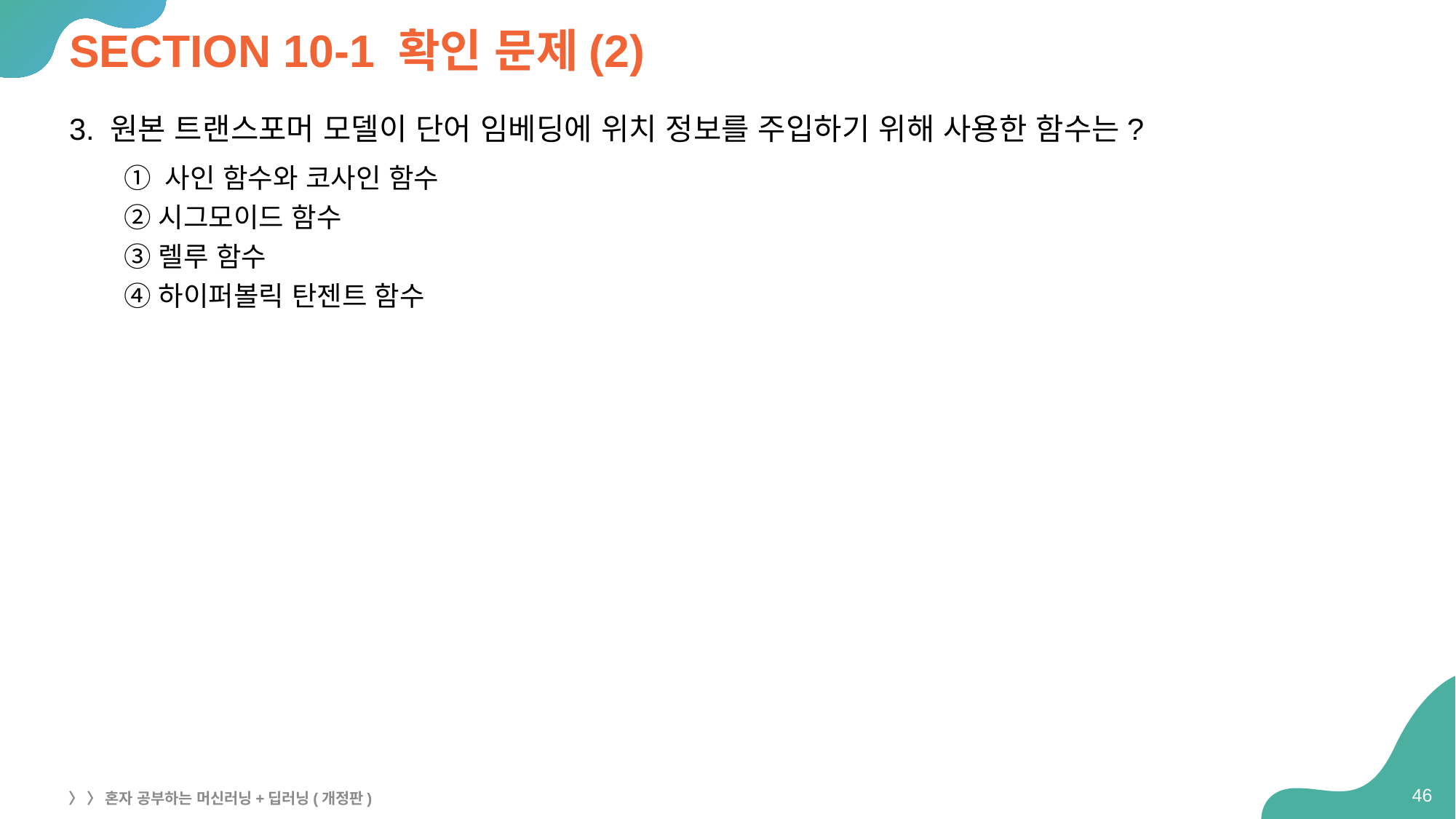

# SECTION 10-1 확인 문제(2)
원본 트랜스포머 모델이 단어 임베딩에 위치 정보를 주입하기 위해 사용한 함수는?
① 사인 함수와 코사인 함수
② 시그모이드 함수
③ 렐루 함수
④ 하이퍼볼릭 탄젠트 함수
46
〉 〉 혼자 공부하는 머신러닝+딥러닝(개정판)